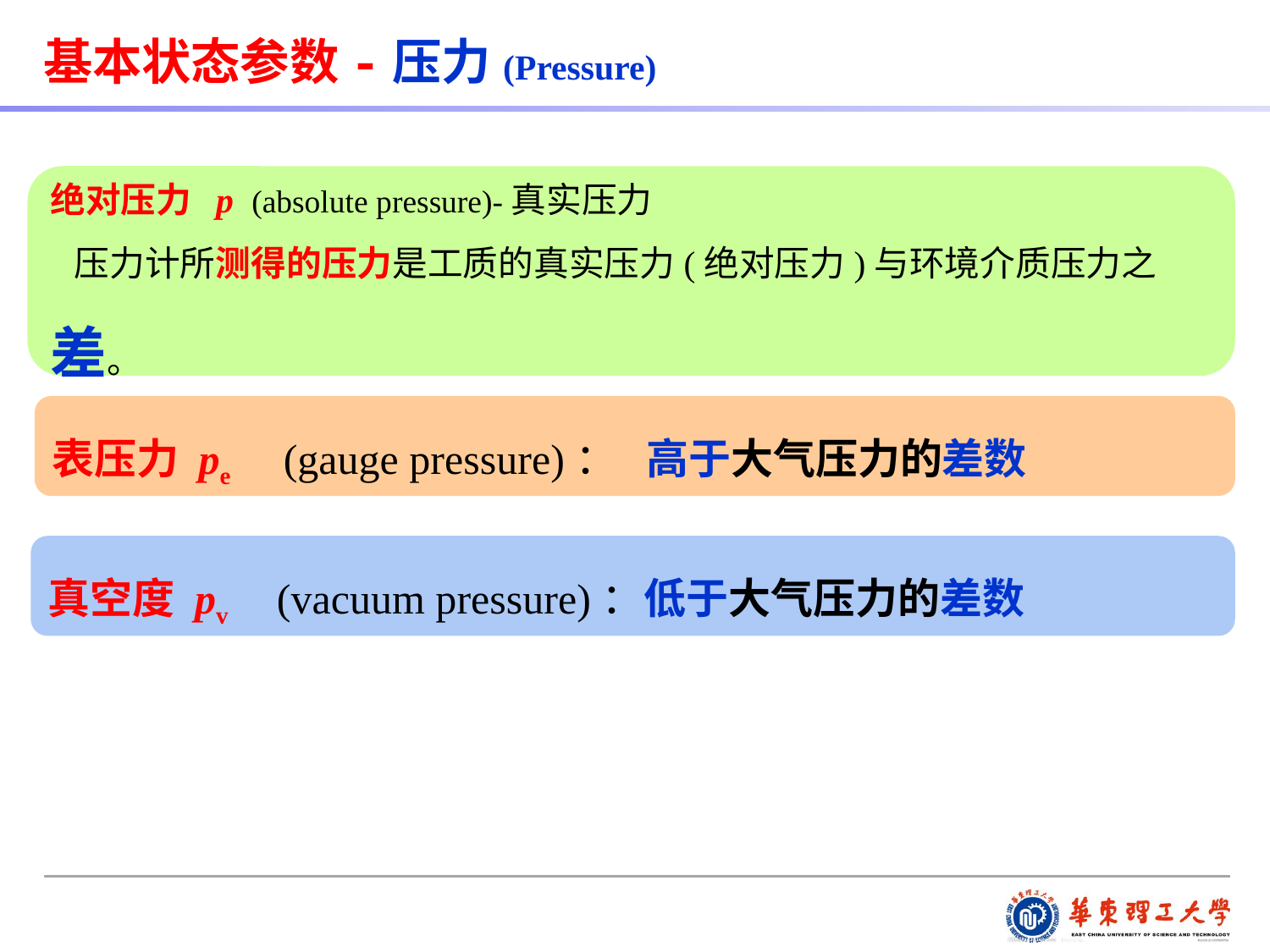

基本状态参数-压力(Pressure)
绝对压力  p  (absolute pressure)-真实压力
  压力计所测得的压力是工质的真实压力(绝对压力)与环境介质压力之差。
表压力 pe     (gauge pressure)：   高于大气压力的差数
真空度 pv     (vacuum pressure)：低于大气压力的差数